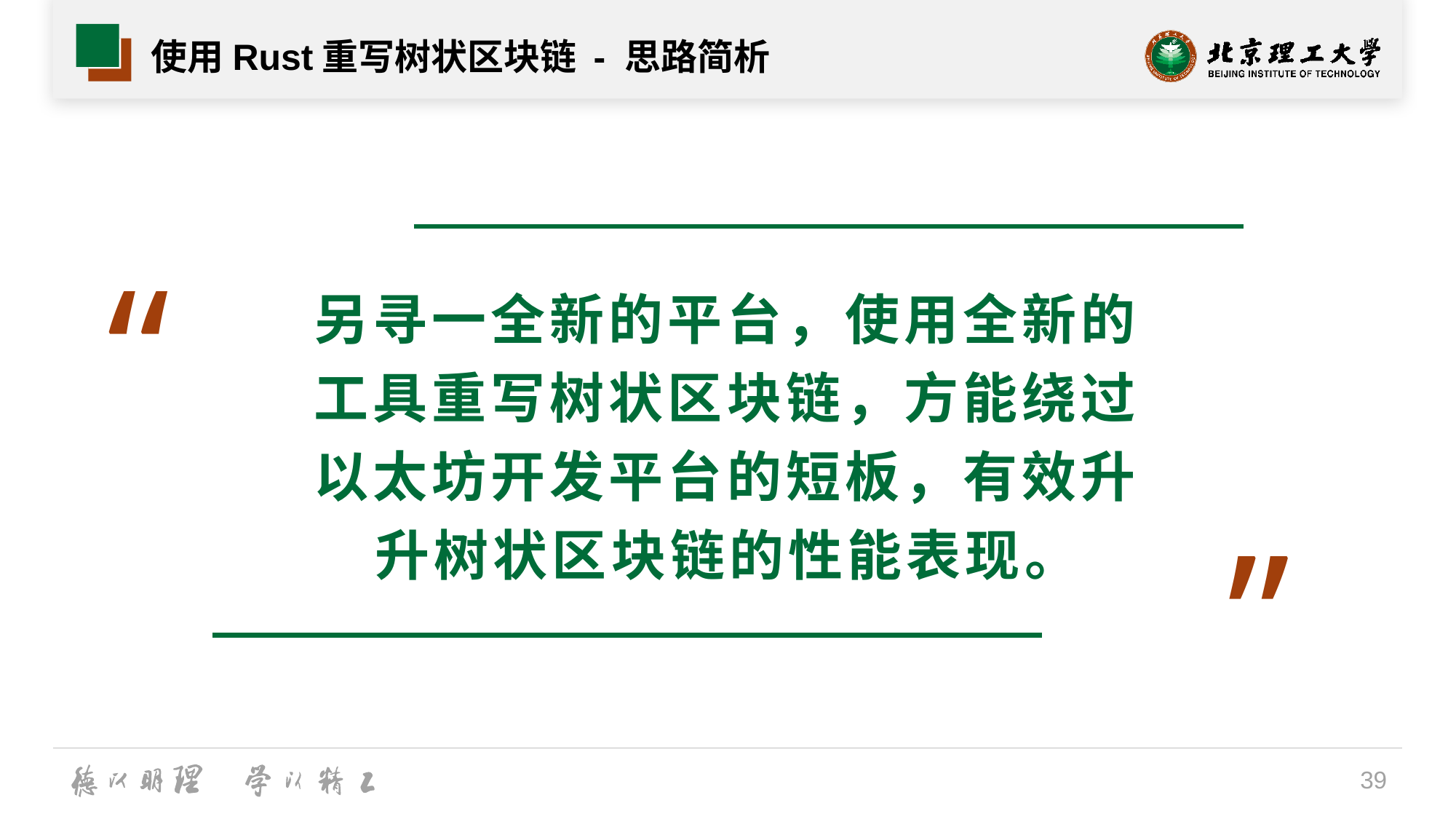

# 使用Rust重写树状区块链 - 思路简析
“
另寻一全新的平台，使用全新的工具重写树状区块链，方能绕过以太坊开发平台的短板，有效升升树状区块链的性能表现。
”